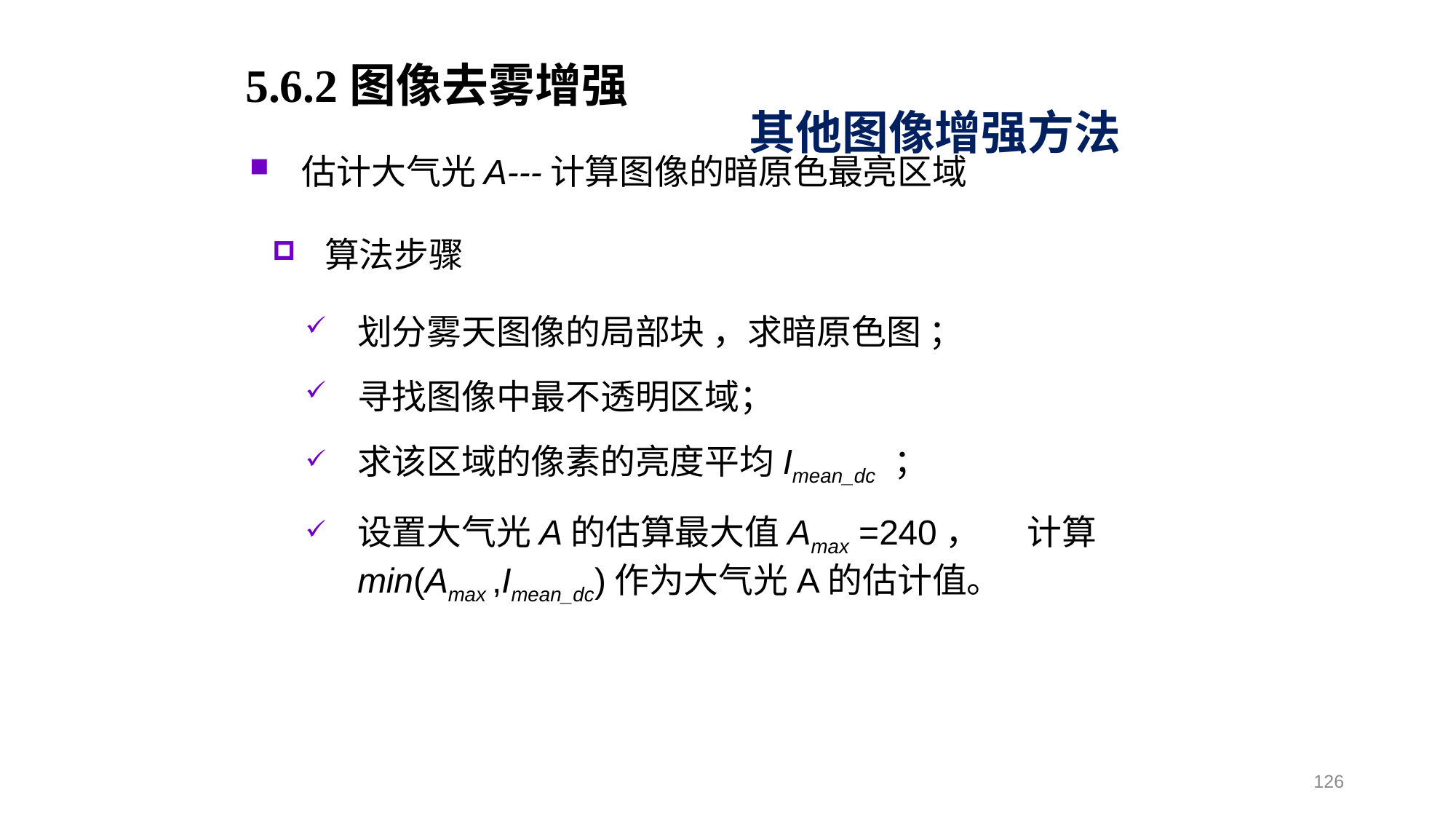

5.6.2图像去雾增强
其他图像增强方法
估计大气光A---计算图像的暗原色最亮区域
算法步骤
划分雾天图像的局部块 ，求暗原色图 ；
寻找图像中最不透明区域；
求该区域的像素的亮度平均Imean_dc ；
设置大气光A的估算最大值Amax =240，      计算 min(Amax ,Imean_dc)作为大气光A的估计值。
126